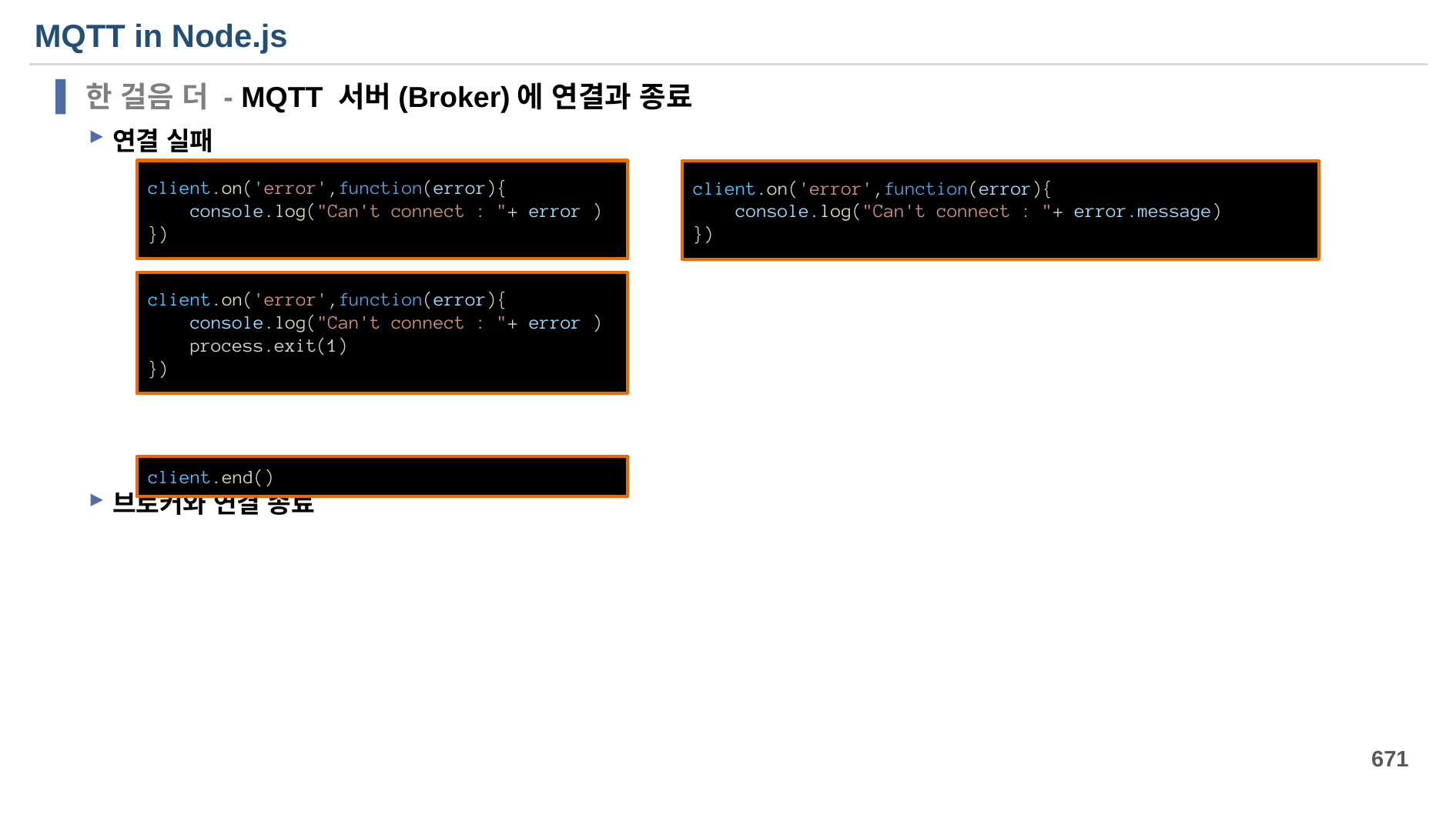

# MQTT in Node.js
한 걸음 더 - MQTT 서버(Broker)에 연결과 종료
연결 실패

브로커와 연결 종료

client.on('error',function(error){
    console.log("Can't connect : "+ error )
})
client.on('error',function(error){
    console.log("Can't connect : "+ error.message)
})
client.on('error',function(error){
    console.log("Can't connect : "+ error )
    process.exit(1)
})
client.end()
671